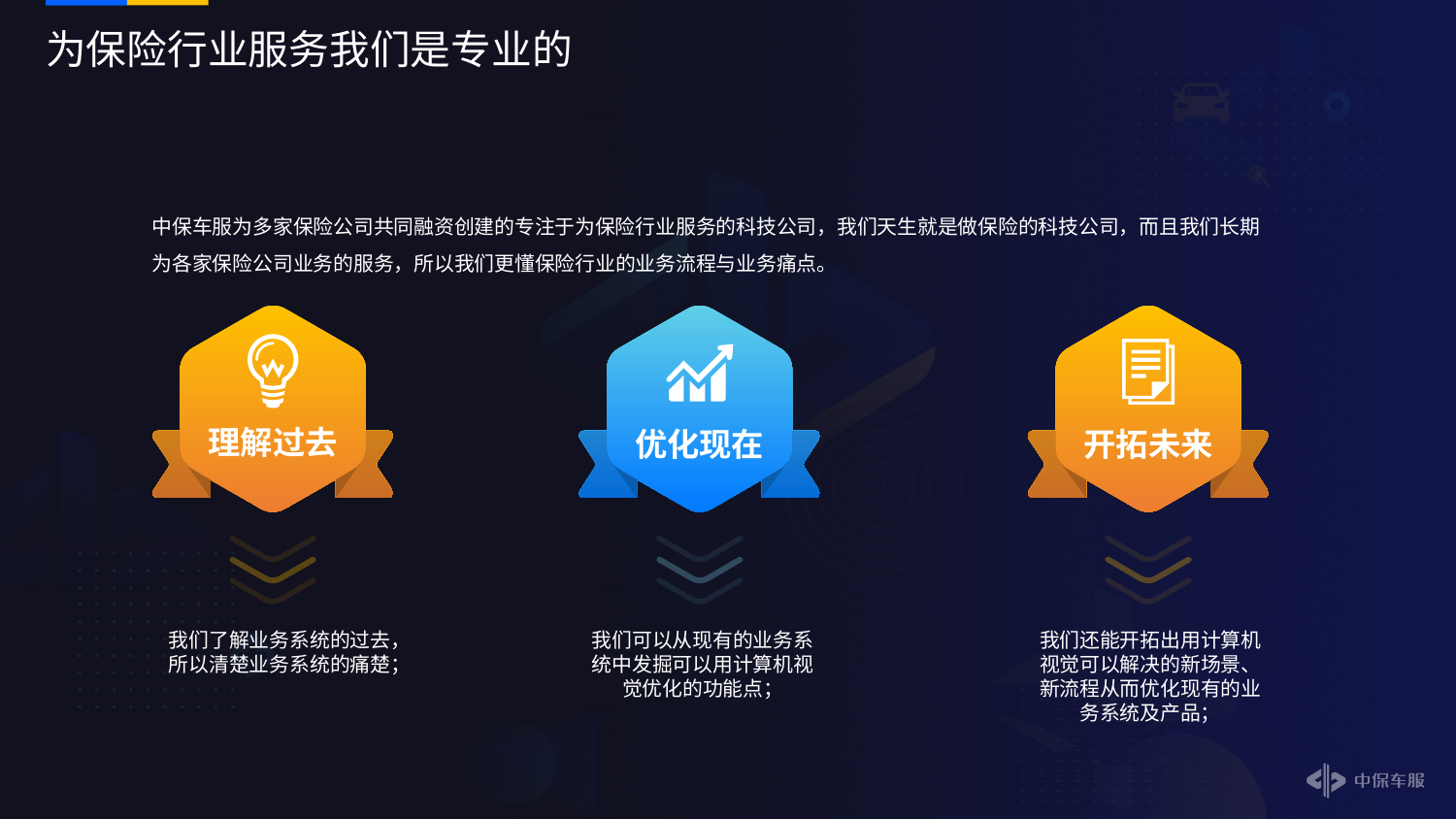

# 为保险行业服务我们是专业的
中保车服为多家保险公司共同融资创建的专注于为保险行业服务的科技公司，我们天生就是做保险的科技公司，而且我们长期为各家保险公司业务的服务，所以我们更懂保险行业的业务流程与业务痛点。

理解过去
优化现在
开拓未来

我们可以从现有的业务系统中发掘可以用计算机视觉优化的功能点；
我们了解业务系统的过去，所以清楚业务系统的痛楚；
我们还能开拓出用计算机视觉可以解决的新场景、新流程从而优化现有的业务系统及产品；